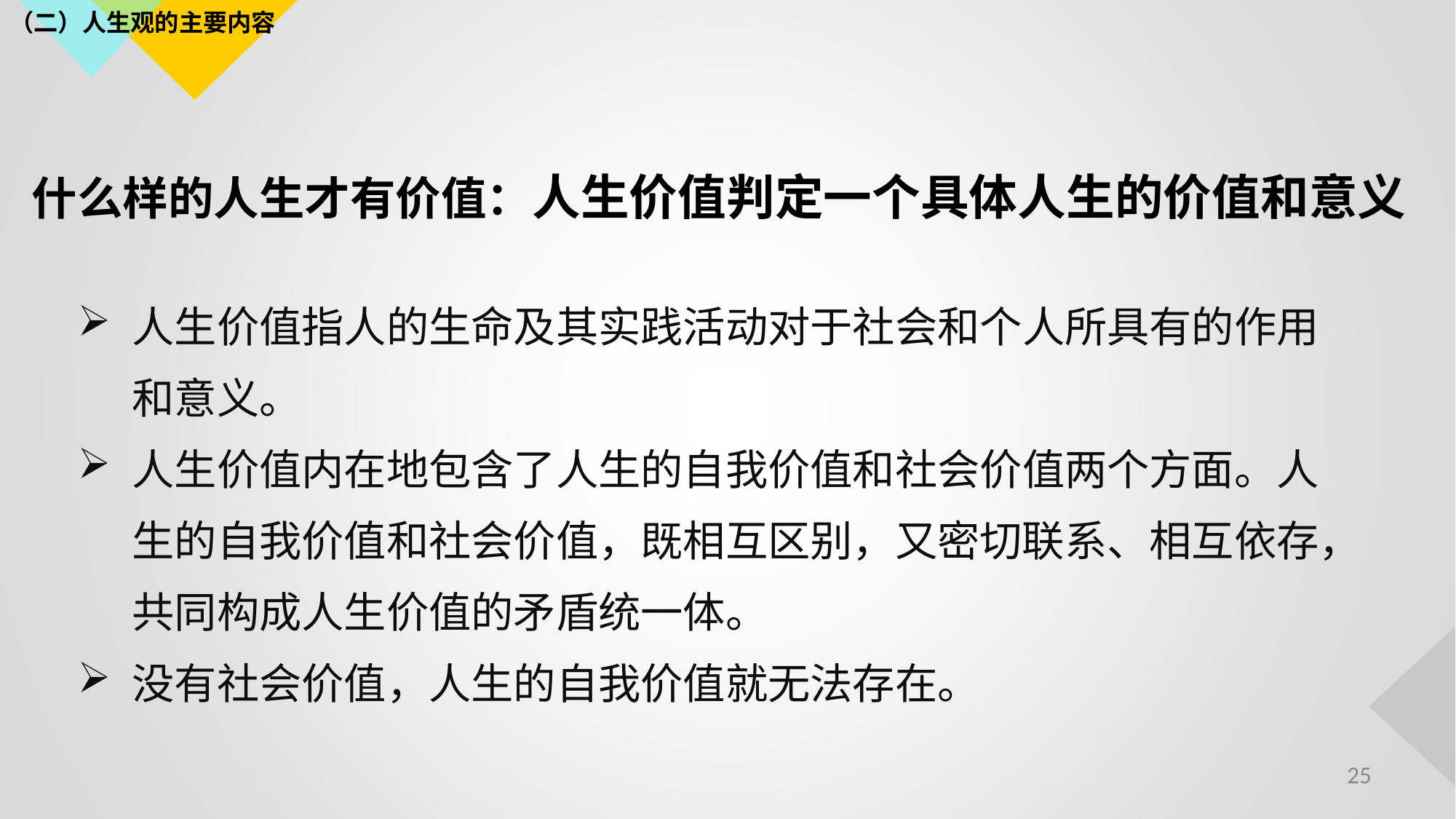

（二）人生观的主要内容
 什么样的人生才有价值：人生价值判定一个具体人生的价值和意义
人生价值指人的生命及其实践活动对于社会和个人所具有的作用和意义。
人生价值内在地包含了人生的自我价值和社会价值两个方面。人生的自我价值和社会价值，既相互区别，又密切联系、相互依存，共同构成人生价值的矛盾统一体。
没有社会价值，人生的自我价值就无法存在。
25